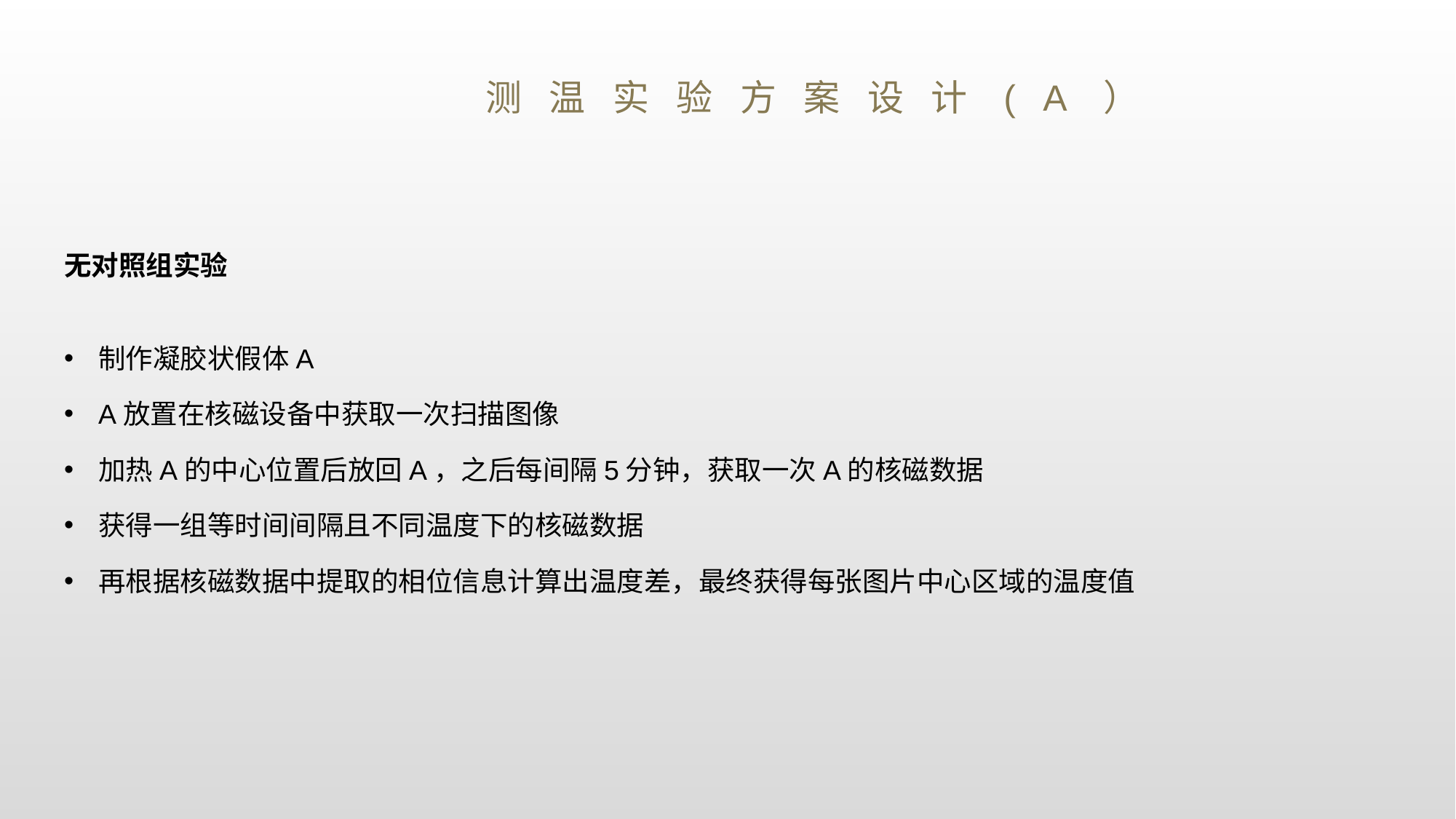

测温实验方案设计(A）
无对照组实验
制作凝胶状假体A
A放置在核磁设备中获取一次扫描图像
加热A的中心位置后放回A，之后每间隔5分钟，获取一次A的核磁数据
获得一组等时间间隔且不同温度下的核磁数据
再根据核磁数据中提取的相位信息计算出温度差，最终获得每张图片中心区域的温度值